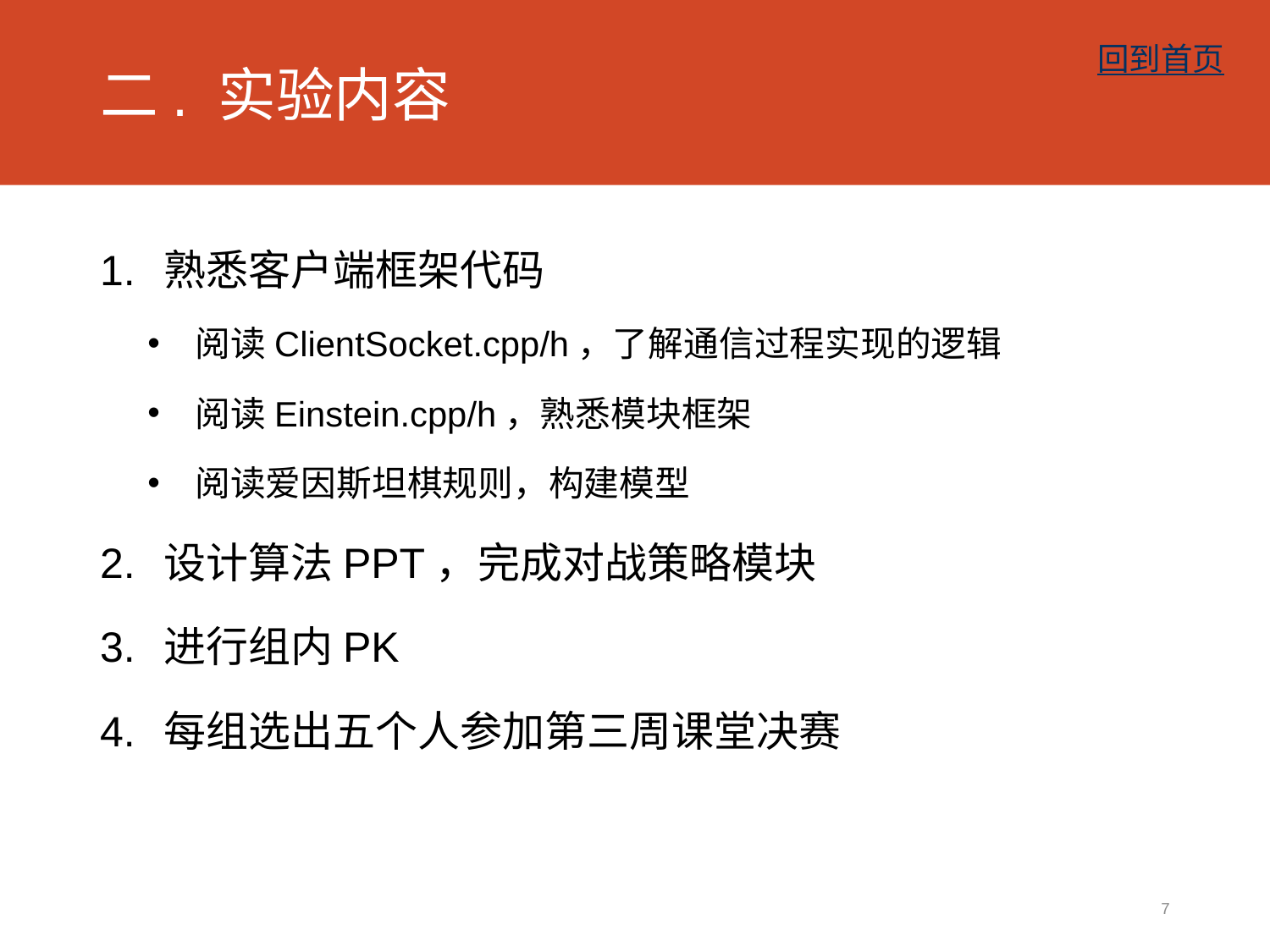

# 二. 实验内容
回到首页

熟悉客户端框架代码
阅读ClientSocket.cpp/h，了解通信过程实现的逻辑
阅读Einstein.cpp/h，熟悉模块框架
阅读爱因斯坦棋规则，构建模型
设计算法PPT，完成对战策略模块
进行组内PK
每组选出五个人参加第三周课堂决赛
7